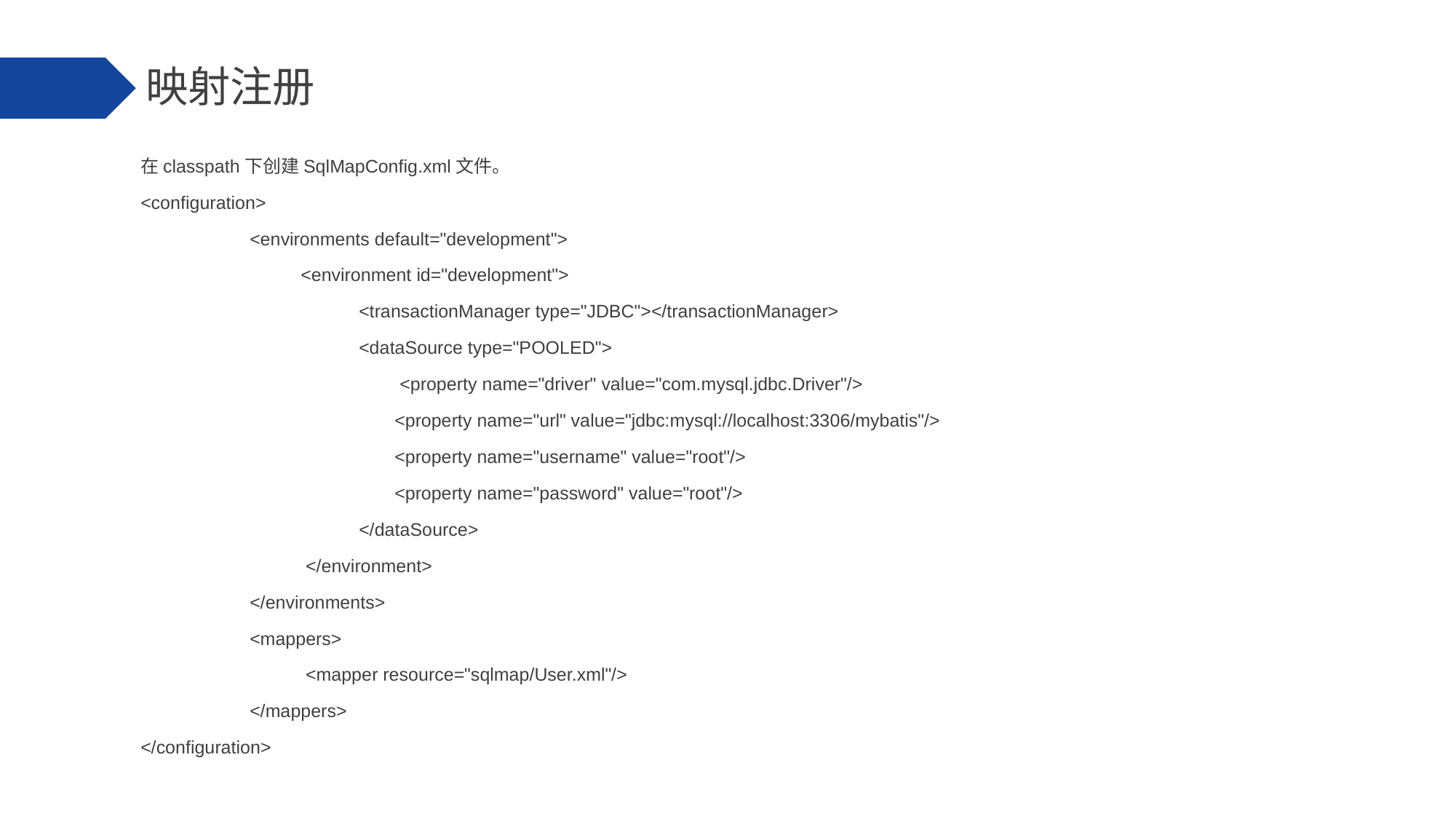

映射注册
在classpath下创建SqlMapConfig.xml文件。
<configuration>
	<environments default="development">
	          <environment id="development">
		<transactionManager type="JDBC"></transactionManager>
		<dataSource type="POOLED">
		        <property name="driver" value="com.mysql.jdbc.Driver"/>
		       <property name="url" value="jdbc:mysql://localhost:3306/mybatis"/>
		       <property name="username" value="root"/>
		       <property name="password" value="root"/>
		</dataSource>
	           </environment>
	</environments>
	<mappers>
	           <mapper resource="sqlmap/User.xml"/>
	</mappers>
</configuration>